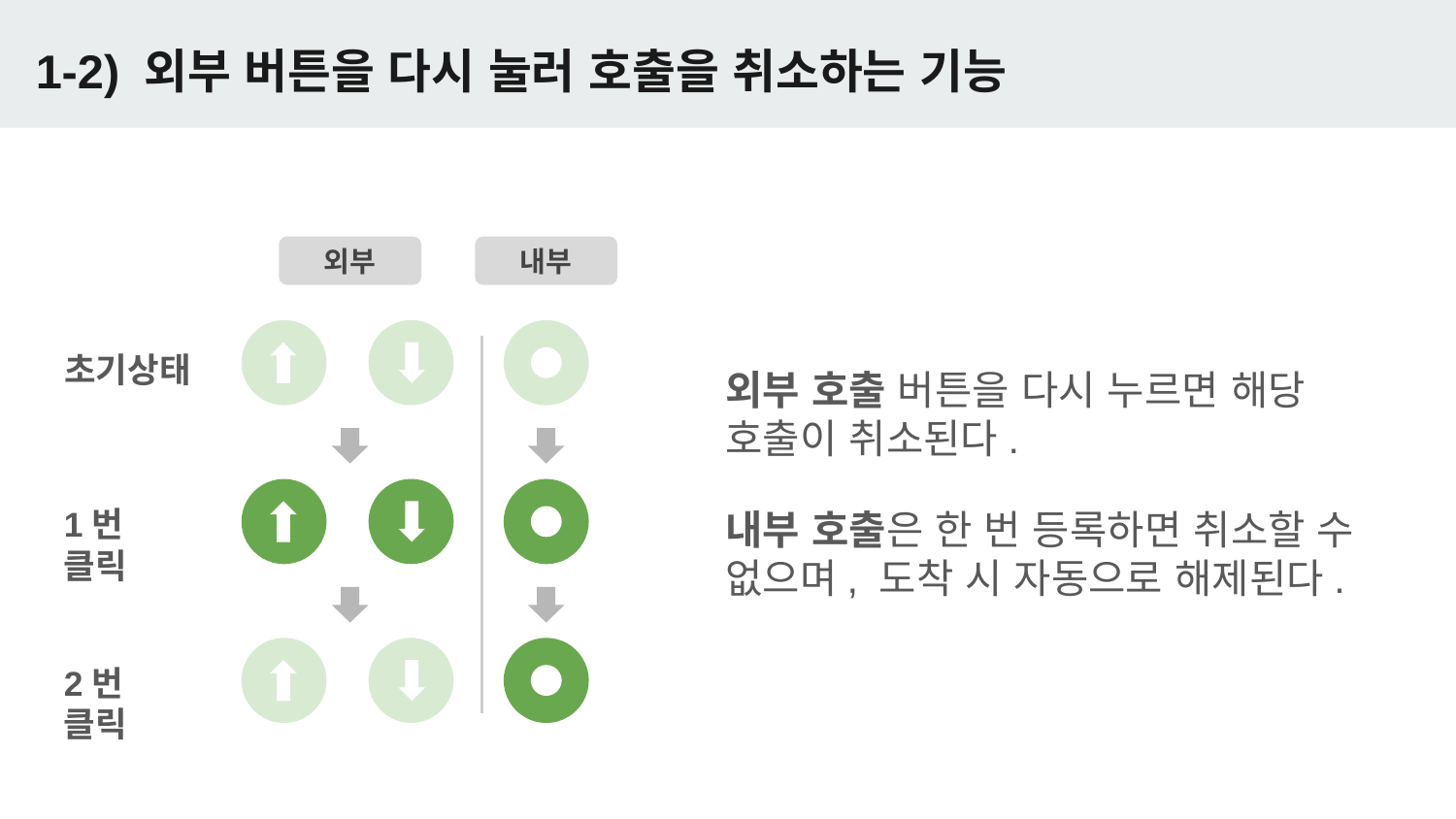

# 1-2) 외부 버튼을 다시 눌러 호출을 취소하는 기능
외부
내부

초기상태
외부 호출 버튼을 다시 누르면 해당 호출이 취소된다.

1번 클릭
내부 호출은 한 번 등록하면 취소할 수 없으며, 도착 시 자동으로 해제된다.

2번 클릭